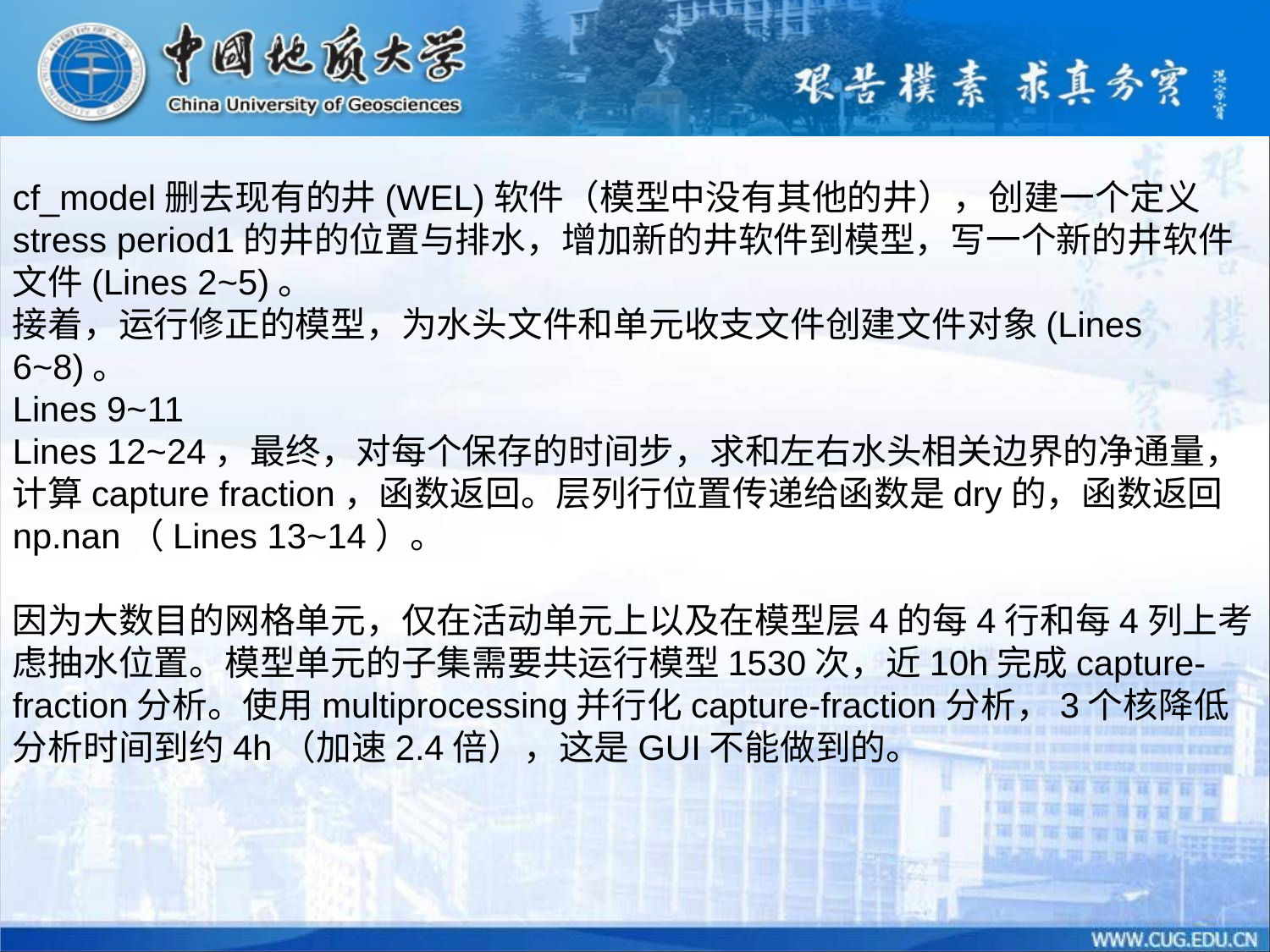

cf_model删去现有的井(WEL)软件（模型中没有其他的井），创建一个定义stress period1的井的位置与排水，增加新的井软件到模型，写一个新的井软件文件(Lines 2~5)。
接着，运行修正的模型，为水头文件和单元收支文件创建文件对象(Lines 6~8)。
Lines 9~11
Lines 12~24，最终，对每个保存的时间步，求和左右水头相关边界的净通量，计算capture fraction，函数返回。层列行位置传递给函数是dry的，函数返回np.nan（Lines 13~14）。

因为大数目的网格单元，仅在活动单元上以及在模型层4的每4行和每4列上考虑抽水位置。模型单元的子集需要共运行模型1530次，近10h完成capture-fraction分析。使用multiprocessing并行化capture-fraction分析，3个核降低分析时间到约4h（加速2.4倍），这是GUI不能做到的。